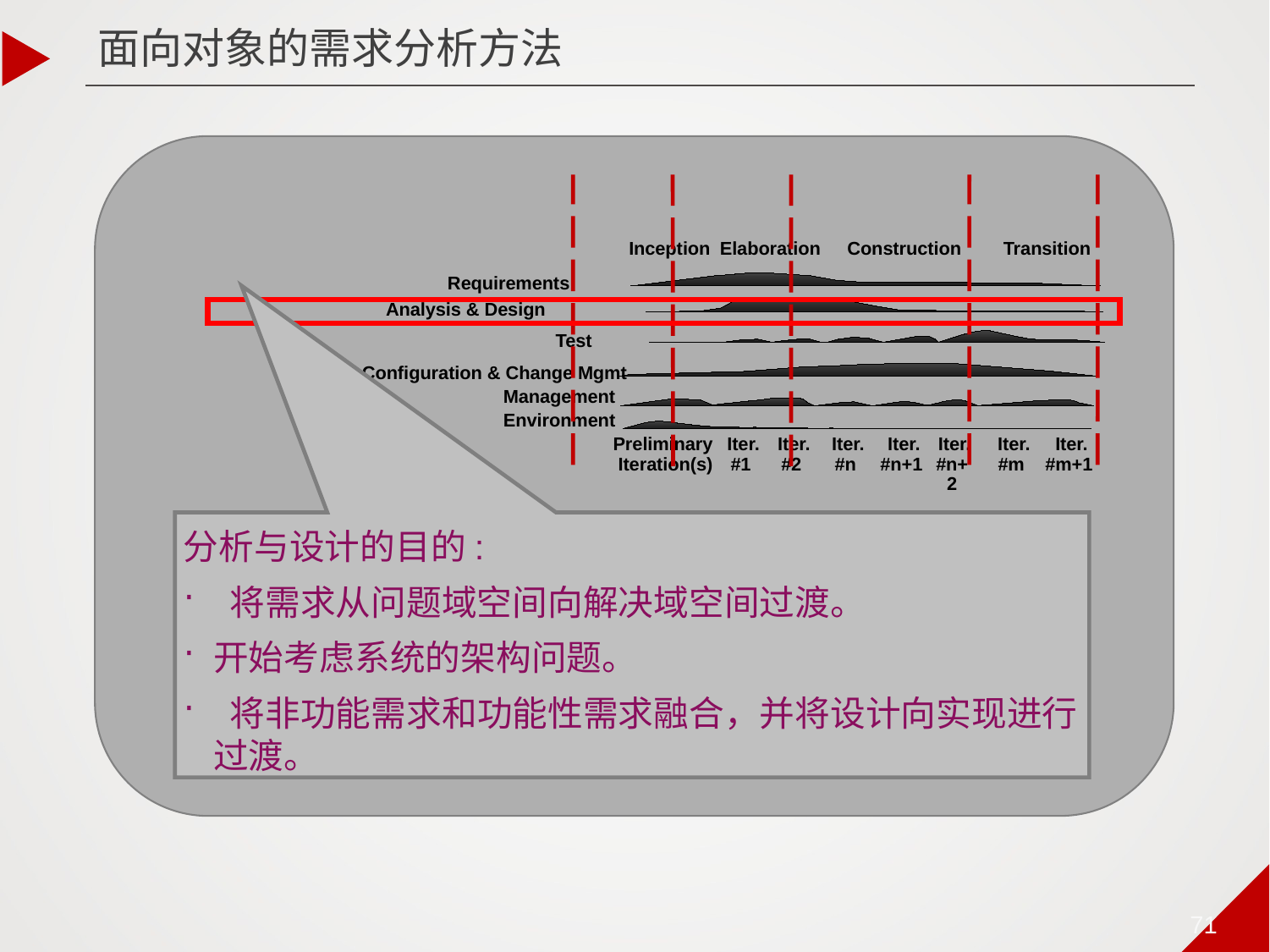

面向对象的需求分析方法

Inception
Elaboration
Construction
Transition

Requirements

Analysis & Design

Test
Configuration & Change Mgmt

Management

Environment

Preliminary
Iteration(s)
 Iter.
#1
 Iter.
#2
 Iter.
#n
 Iter.
#n+1
 Iter.
#n+2
 Iter.
#m
 Iter.
#m+1

分析与设计的目的:
 将需求从问题域空间向解决域空间过渡。
开始考虑系统的架构问题。
 将非功能需求和功能性需求融合，并将设计向实现进行过渡。